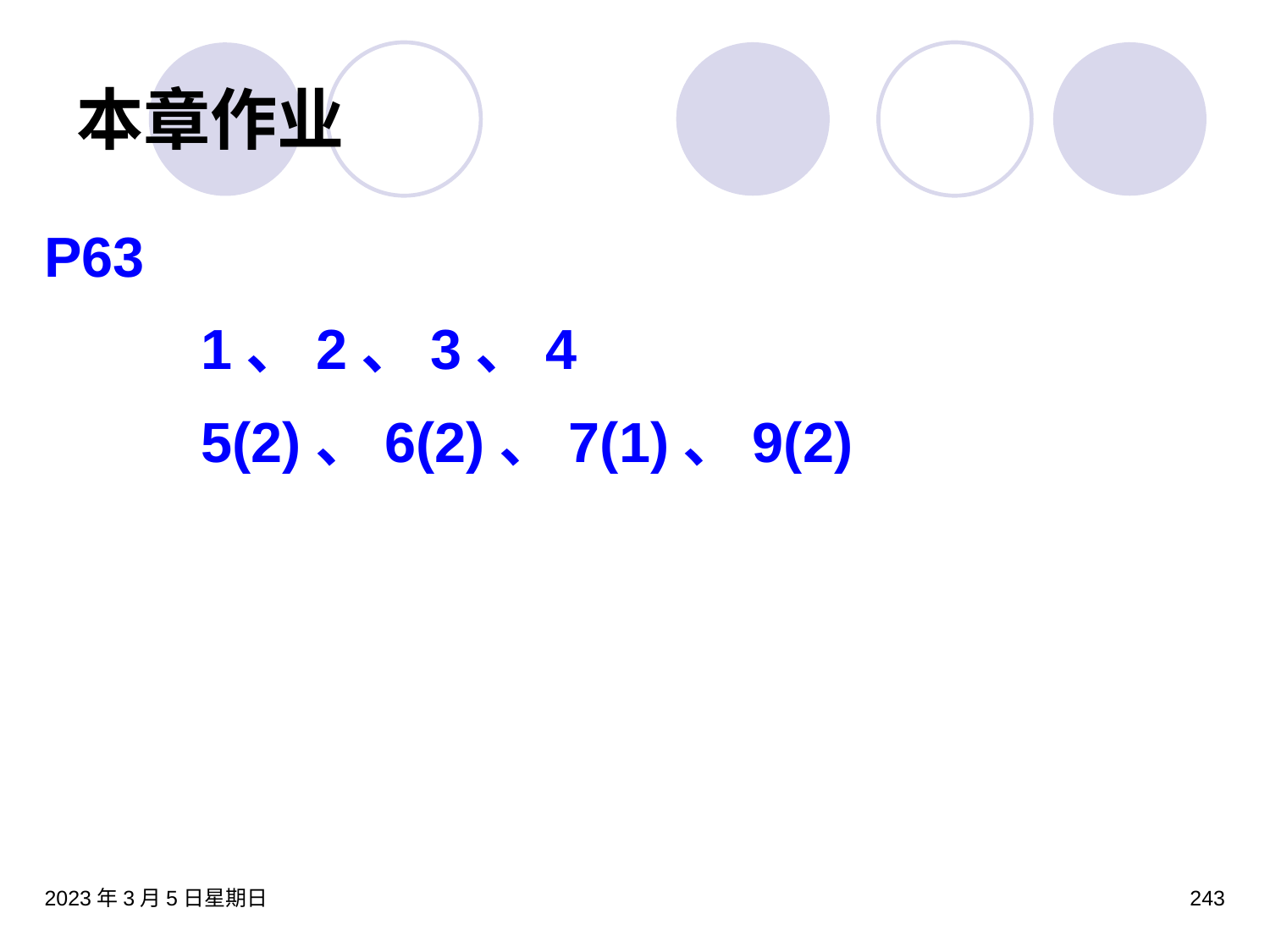

# 本章作业
P63
          1、2、3、4
          5(2)、6(2)、7(1)、9(2)

2023年3月5日星期日
243